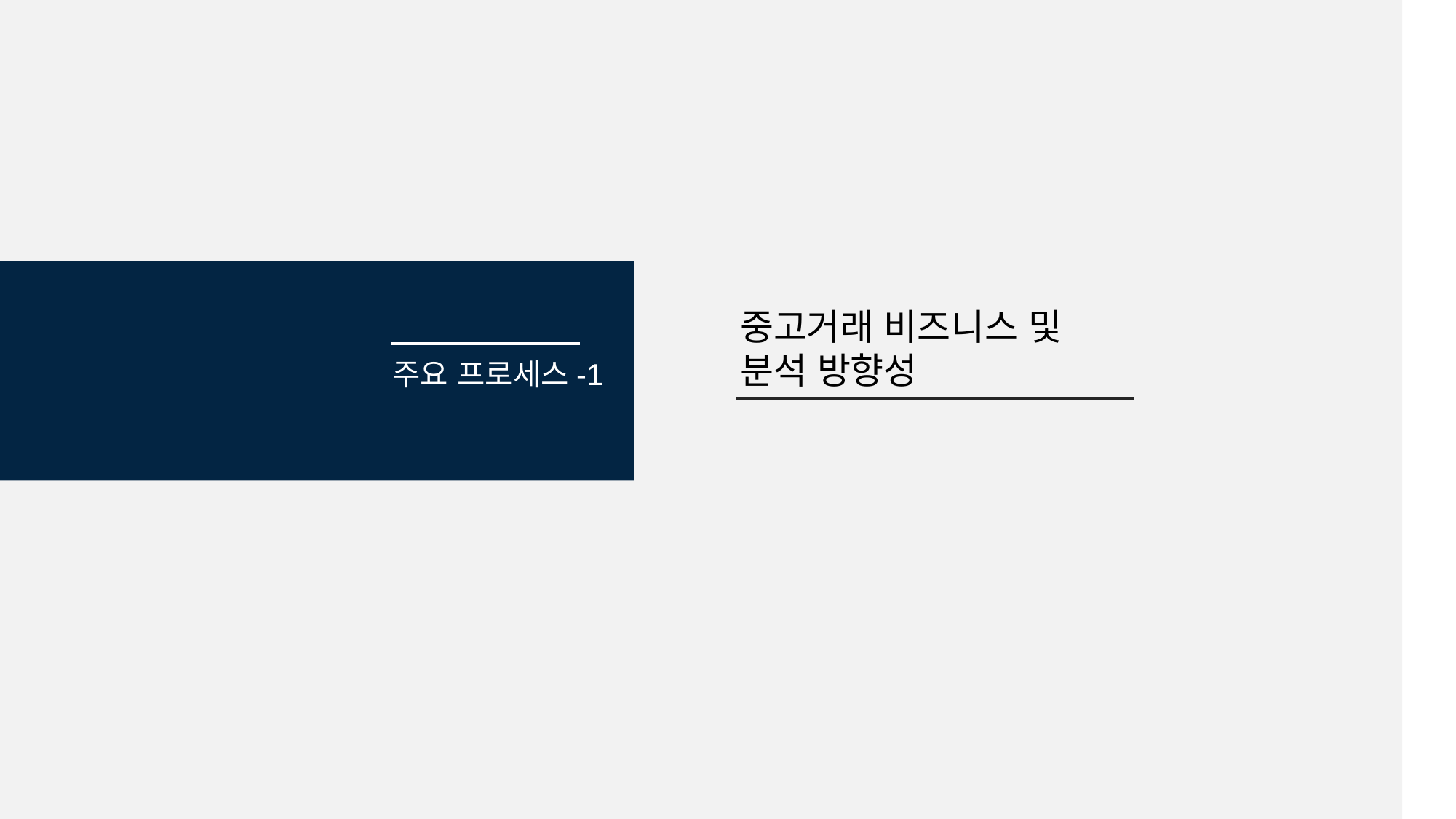

중고거래 비즈니스 및
분석 방향성
주요 프로세스-1